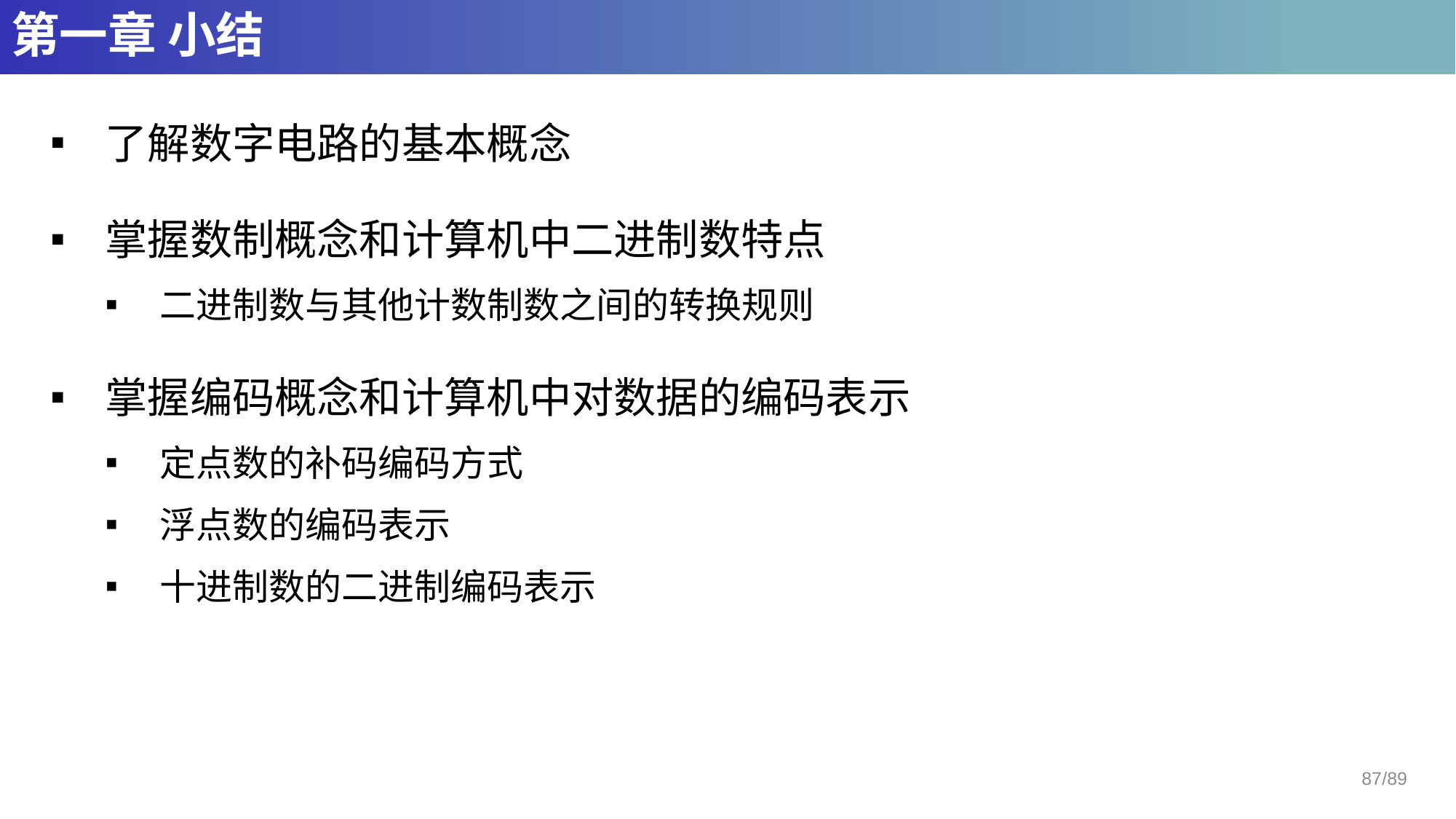

# 第一章 小结
了解数字电路的基本概念
掌握数制概念和计算机中二进制数特点
二进制数与其他计数制数之间的转换规则
掌握编码概念和计算机中对数据的编码表示
定点数的补码编码方式
浮点数的编码表示
十进制数的二进制编码表示
87/89